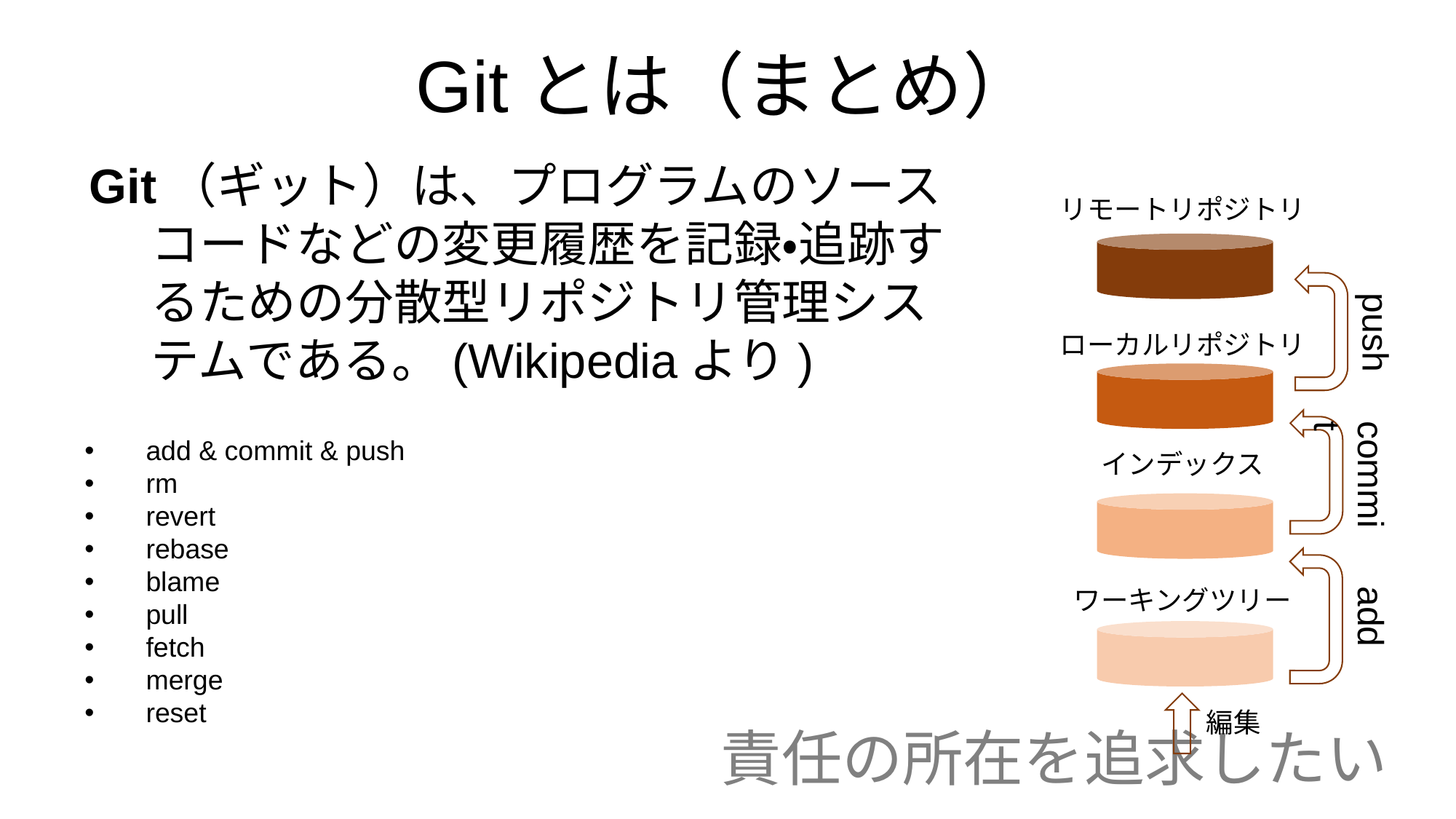

Gitとは（まとめ）
Git（ギット）は、プログラムのソースコードなどの変更履歴を記録・追跡するための分散型リポジトリ管理システムである。(Wikipediaより)
リモートリポジトリ

ローカルリポジトリ

インデックス

ワーキングツリー

push

commit
add & commit & push
rm
revert
rebase
blame
pull
fetch
merge
reset

add

編集
責任の所在を追求したい